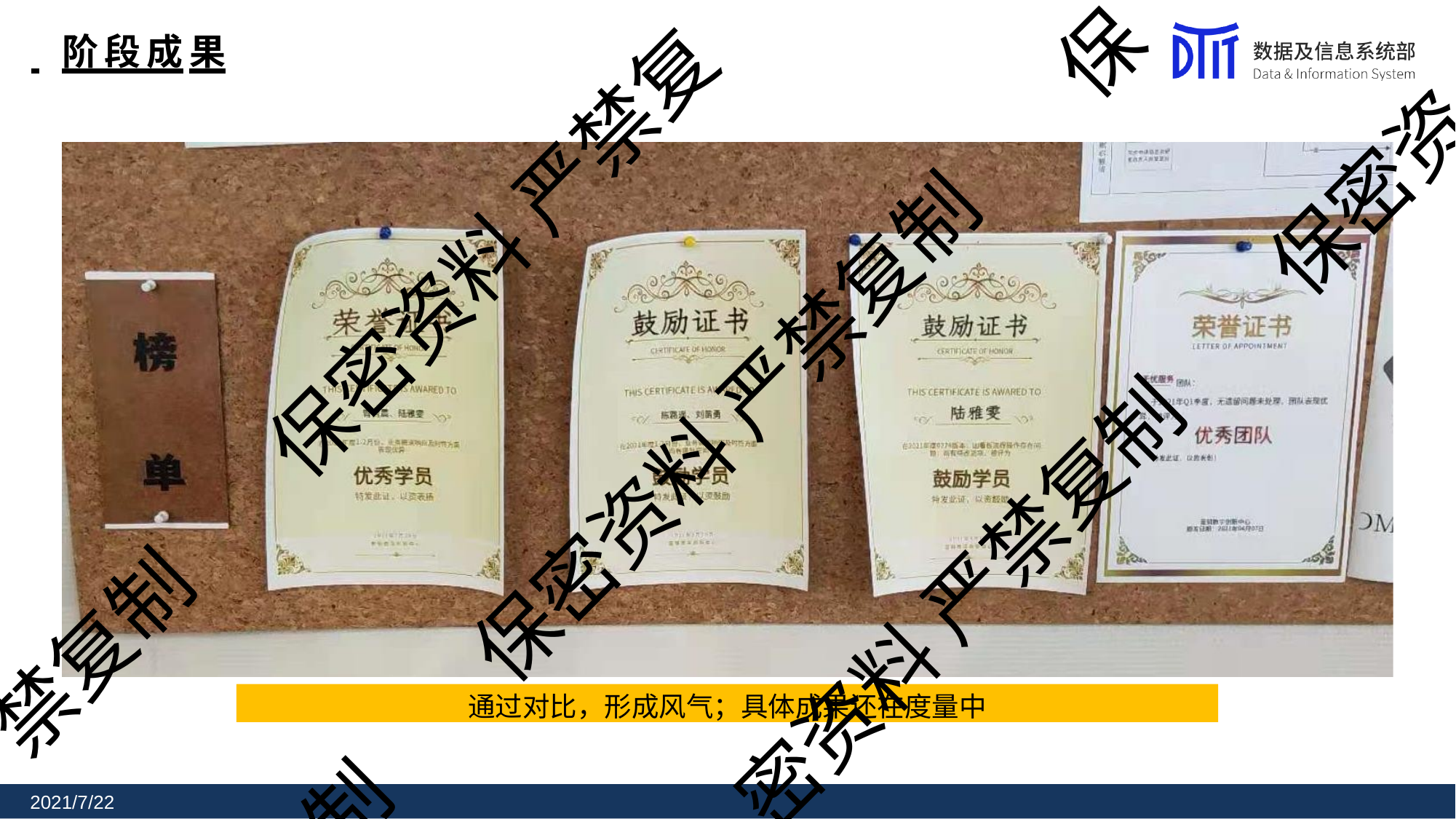

保
# 阶段成果

保密资
保密资料 严禁复
保密资料 严禁复制
密资料 严禁复制
禁复制
通过对比，形成风气；具体成果还在度量中
制
2021/7/22